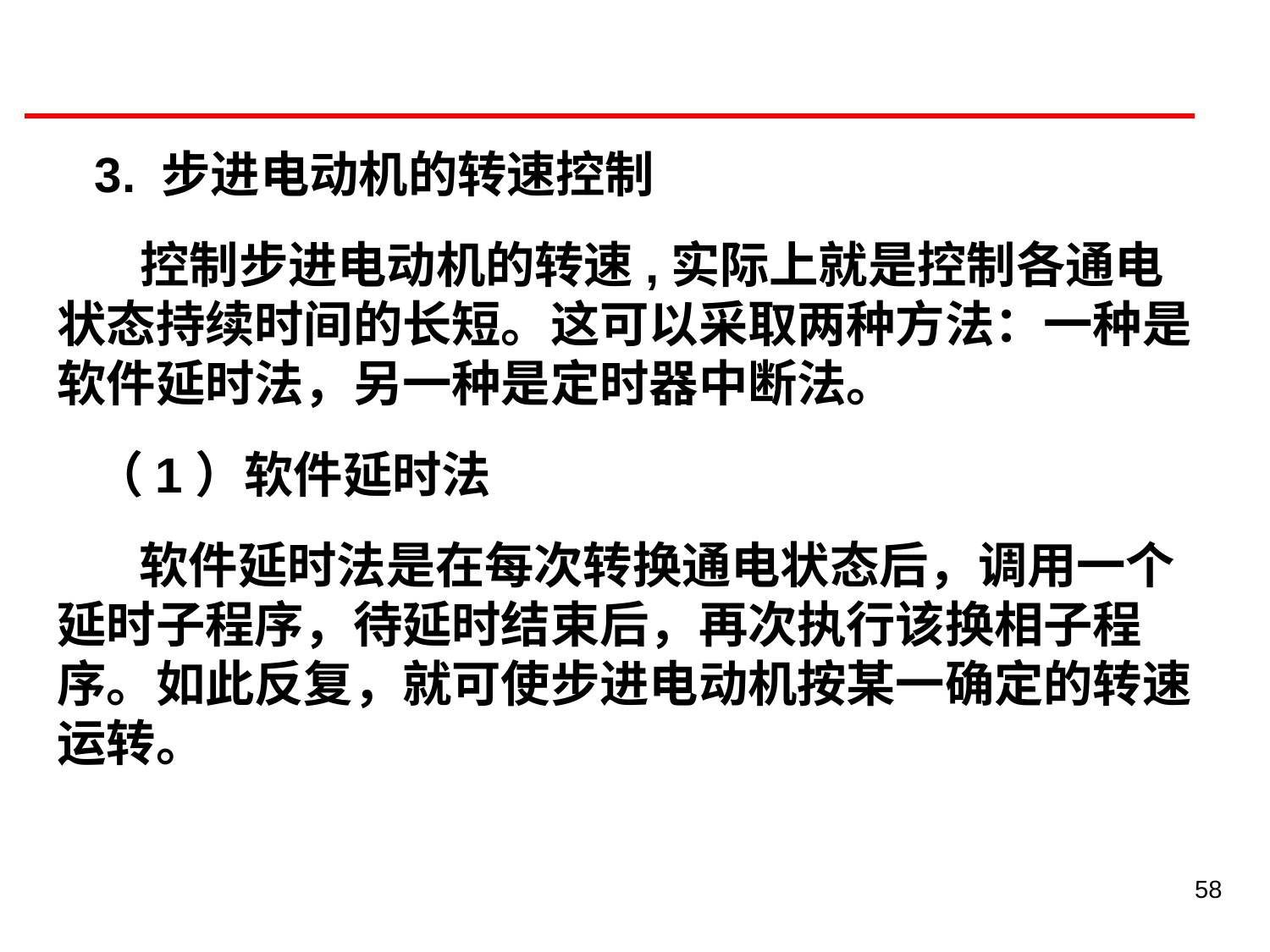

3. 步进电动机的转速控制
   控制步进电动机的转速,实际上就是控制各通电状态持续时间的长短。这可以采取两种方法：一种是软件延时法，另一种是定时器中断法。
（1）软件延时法
   软件延时法是在每次转换通电状态后，调用一个延时子程序，待延时结束后，再次执行该换相子程序。如此反复，就可使步进电动机按某一确定的转速运转。
58